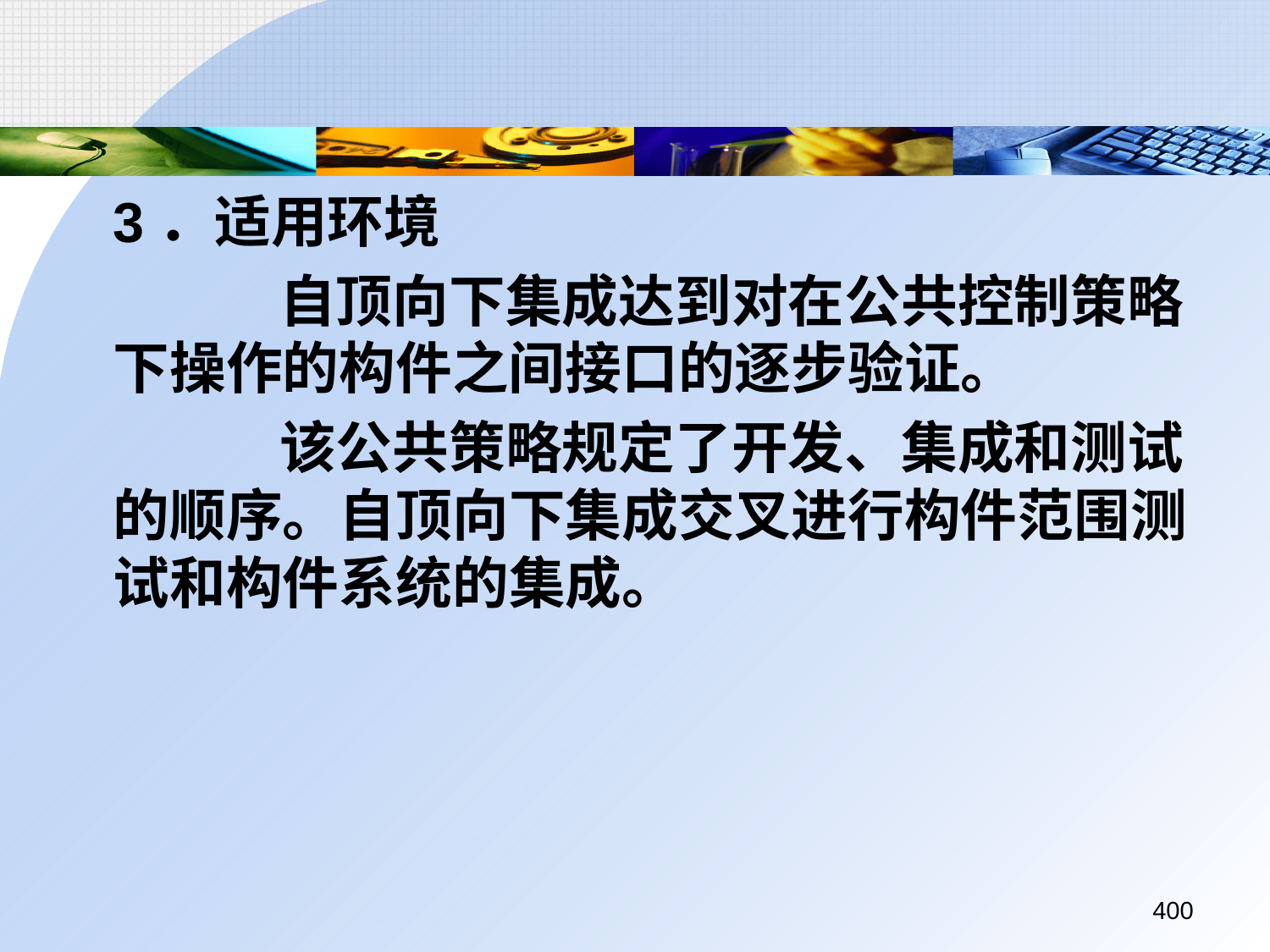

3．适用环境
		  自顶向下集成达到对在公共控制策略下操作的构件之间接口的逐步验证。
		  该公共策略规定了开发、集成和测试的顺序。自顶向下集成交叉进行构件范围测试和构件系统的集成。
400